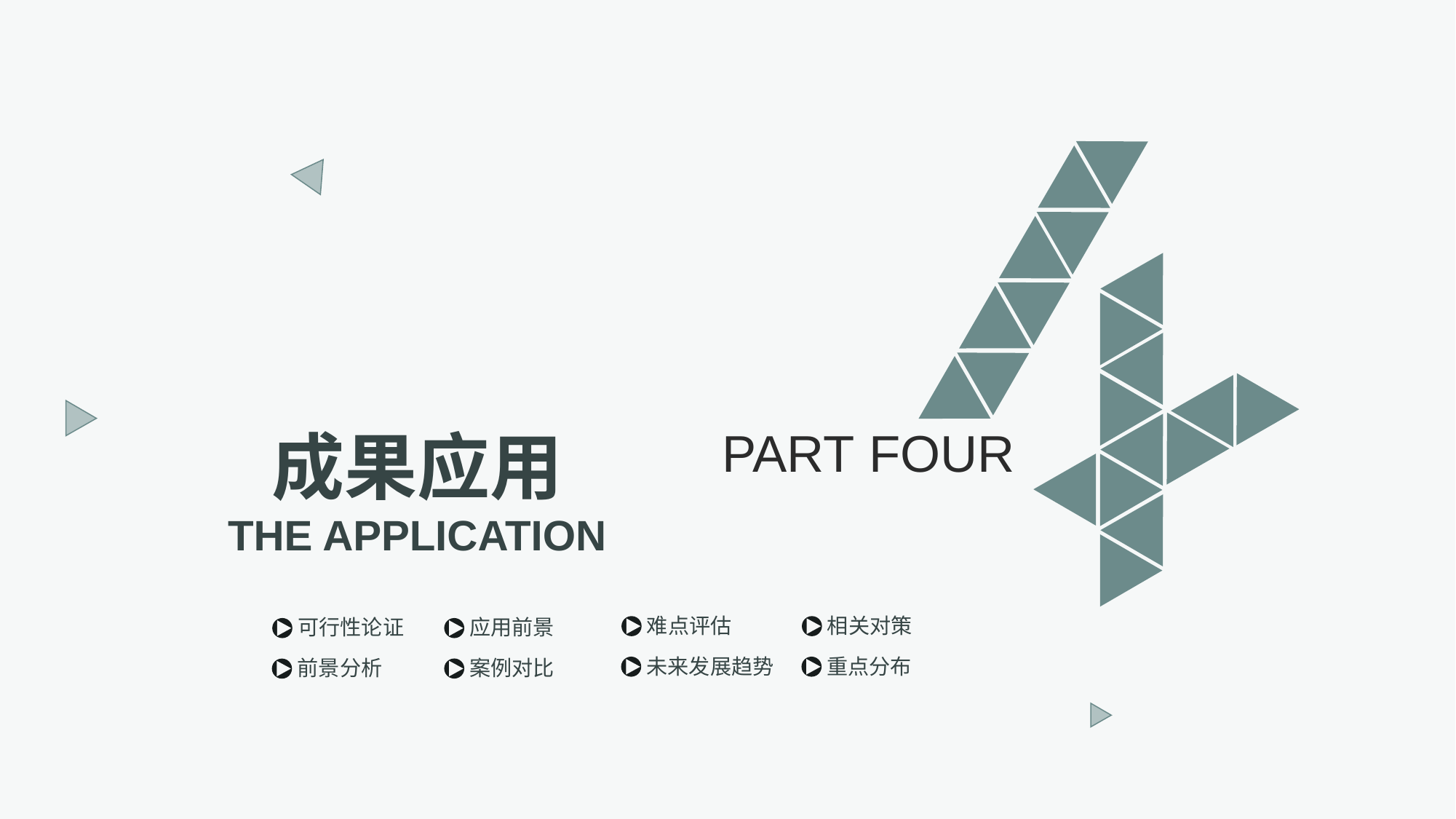

成果应用
THE APPLICATION
PART FOUR
难点评估

相关对策

可行性论证

应用前景

未来发展趋势

重点分布

案例对比

前景分析